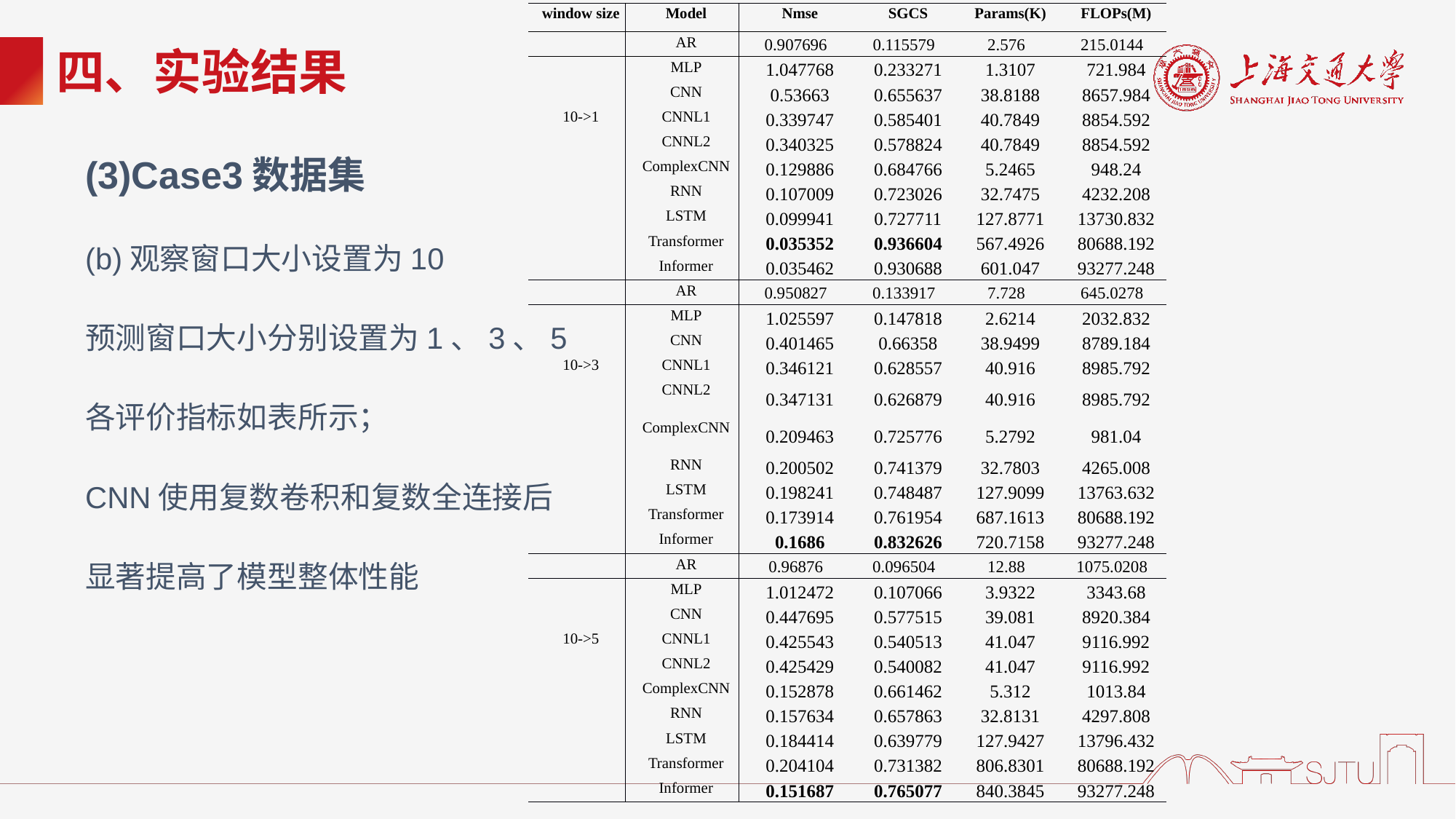

| window size | Model | Nmse | SGCS | Params(K) | FLOPs(M) |
| --- | --- | --- | --- | --- | --- |
|  | AR | 0.907696 | 0.115579 | 2.576 | 215.0144 |
|  | MLP | 1.047768 | 0.233271 | 1.3107 | 721.984 |
|  | CNN | 0.53663 | 0.655637 | 38.8188 | 8657.984 |
| 10->1 | CNNL1 | 0.339747 | 0.585401 | 40.7849 | 8854.592 |
|  | CNNL2 | 0.340325 | 0.578824 | 40.7849 | 8854.592 |
|  | ComplexCNN | 0.129886 | 0.684766 | 5.2465 | 948.24 |
|  | RNN | 0.107009 | 0.723026 | 32.7475 | 4232.208 |
|  | LSTM | 0.099941 | 0.727711 | 127.8771 | 13730.832 |
|  | Transformer | 0.035352 | 0.936604 | 567.4926 | 80688.192 |
|  | Informer | 0.035462 | 0.930688 | 601.047 | 93277.248 |
|  | AR | 0.950827 | 0.133917 | 7.728 | 645.0278 |
|  | MLP | 1.025597 | 0.147818 | 2.6214 | 2032.832 |
|  | CNN | 0.401465 | 0.66358 | 38.9499 | 8789.184 |
| 10->3 | CNNL1 | 0.346121 | 0.628557 | 40.916 | 8985.792 |
|  | CNNL2 | 0.347131 | 0.626879 | 40.916 | 8985.792 |
|  | ComplexCNN | 0.209463 | 0.725776 | 5.2792 | 981.04 |
|  | RNN | 0.200502 | 0.741379 | 32.7803 | 4265.008 |
|  | LSTM | 0.198241 | 0.748487 | 127.9099 | 13763.632 |
|  | Transformer | 0.173914 | 0.761954 | 687.1613 | 80688.192 |
|  | Informer | 0.1686 | 0.832626 | 720.7158 | 93277.248 |
|  | AR | 0.96876 | 0.096504 | 12.88 | 1075.0208 |
|  | MLP | 1.012472 | 0.107066 | 3.9322 | 3343.68 |
|  | CNN | 0.447695 | 0.577515 | 39.081 | 8920.384 |
| 10->5 | CNNL1 | 0.425543 | 0.540513 | 41.047 | 9116.992 |
|  | CNNL2 | 0.425429 | 0.540082 | 41.047 | 9116.992 |
|  | ComplexCNN | 0.152878 | 0.661462 | 5.312 | 1013.84 |
|  | RNN | 0.157634 | 0.657863 | 32.8131 | 4297.808 |
|  | LSTM | 0.184414 | 0.639779 | 127.9427 | 13796.432 |
|  | Transformer | 0.204104 | 0.731382 | 806.8301 | 80688.192 |
|  | Informer | 0.151687 | 0.765077 | 840.3845 | 93277.248 |
# 四、实验结果
(3)Case3数据集
(b)观察窗口大小设置为10
预测窗口大小分别设置为1、3、5
各评价指标如表所示；
CNN使用复数卷积和复数全连接后
显著提高了模型整体性能